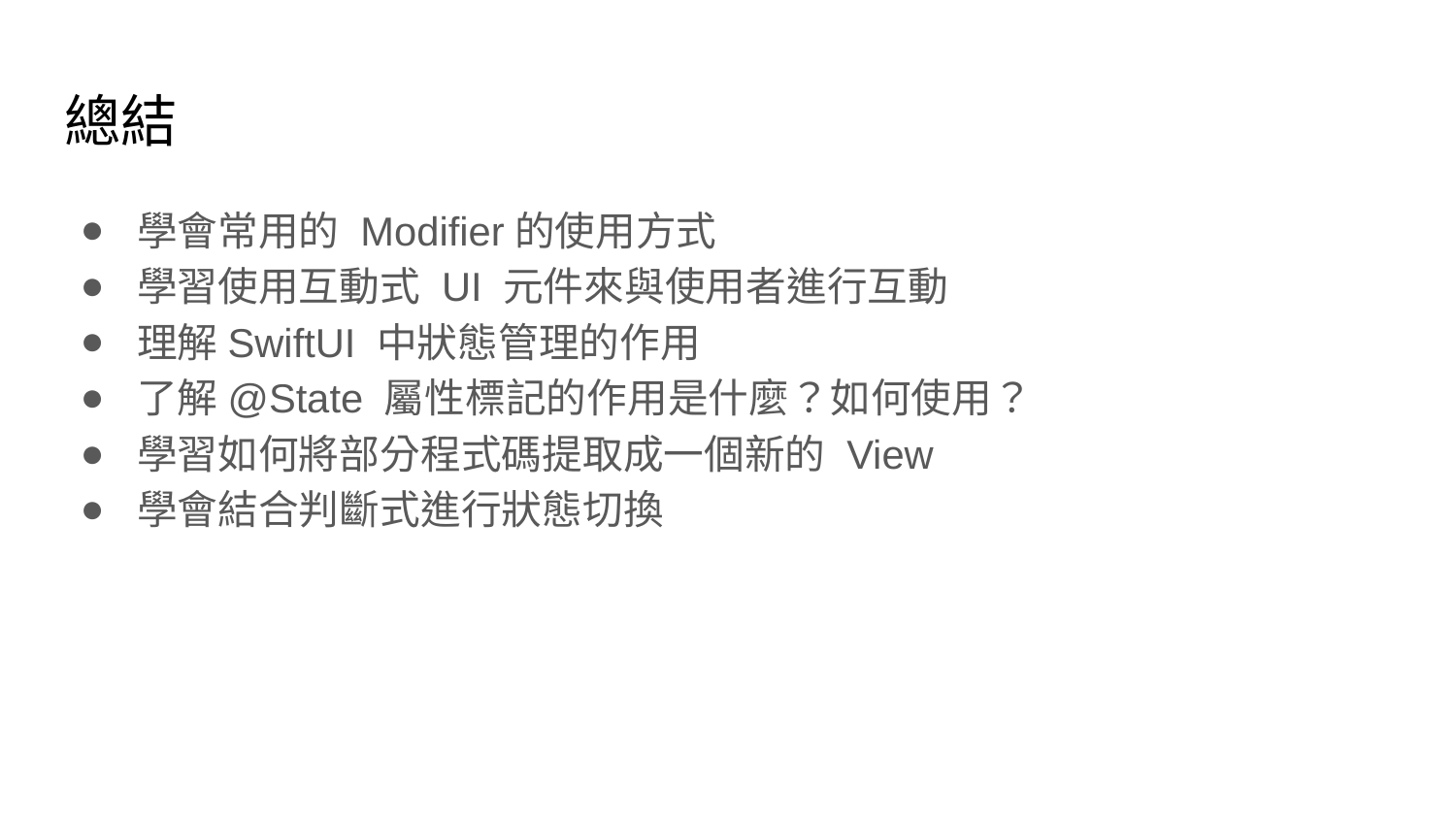

# 總結
學會常用的 Modifier的使用方式
學習使用互動式 UI 元件來與使用者進行互動
理解SwiftUI 中狀態管理的作用
了解@State 屬性標記的作用是什麼？如何使用？
學習如何將部分程式碼提取成一個新的 View
學會結合判斷式進行狀態切換